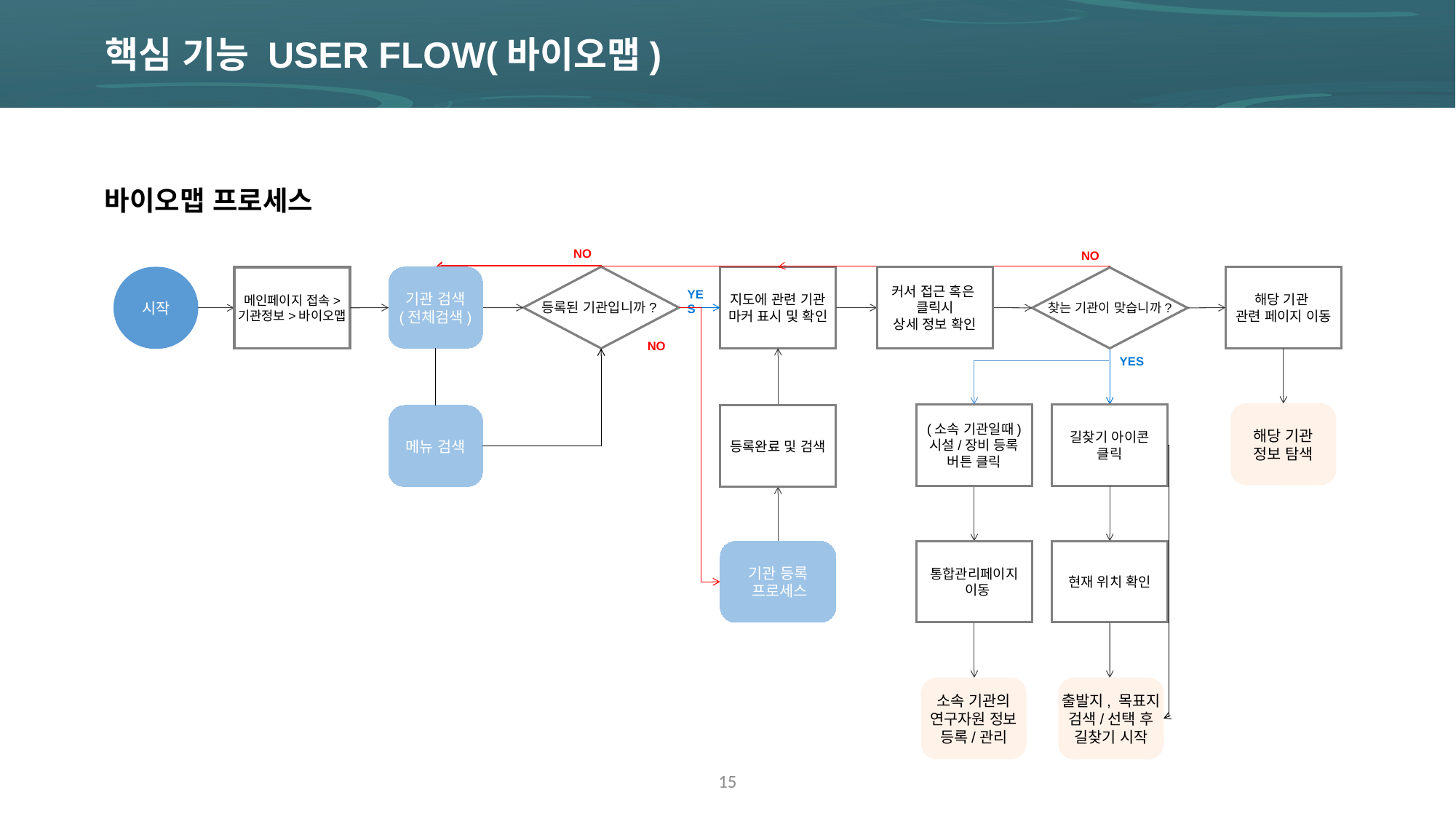

핵심 기능 USER FLOW(바이오맵)
바이오맵 프로세스
NO
NO
등록된 기관입니까?
기관 검색
(전체검색)
해당 기관
관련 페이지 이동
지도에 관련 기관
마커 표시 및 확인
커서 접근 혹은
클릭시
상세 정보 확인
시작
메인페이지 접속>
기관정보>바이오맵
찾는 기관이 맞습니까?
YES
NO
YES
해당 기관
정보 탐색
(소속 기관일때)
시설/장비 등록
버튼 클릭
길찾기 아이콘
클릭
메뉴 검색
등록완료 및 검색
기관 등록
 프로세스
통합관리페이지
 이동
현재 위치 확인
소속 기관의
연구자원 정보
등록/관리
출발지, 목표지
검색/선택 후
길찾기 시작
15